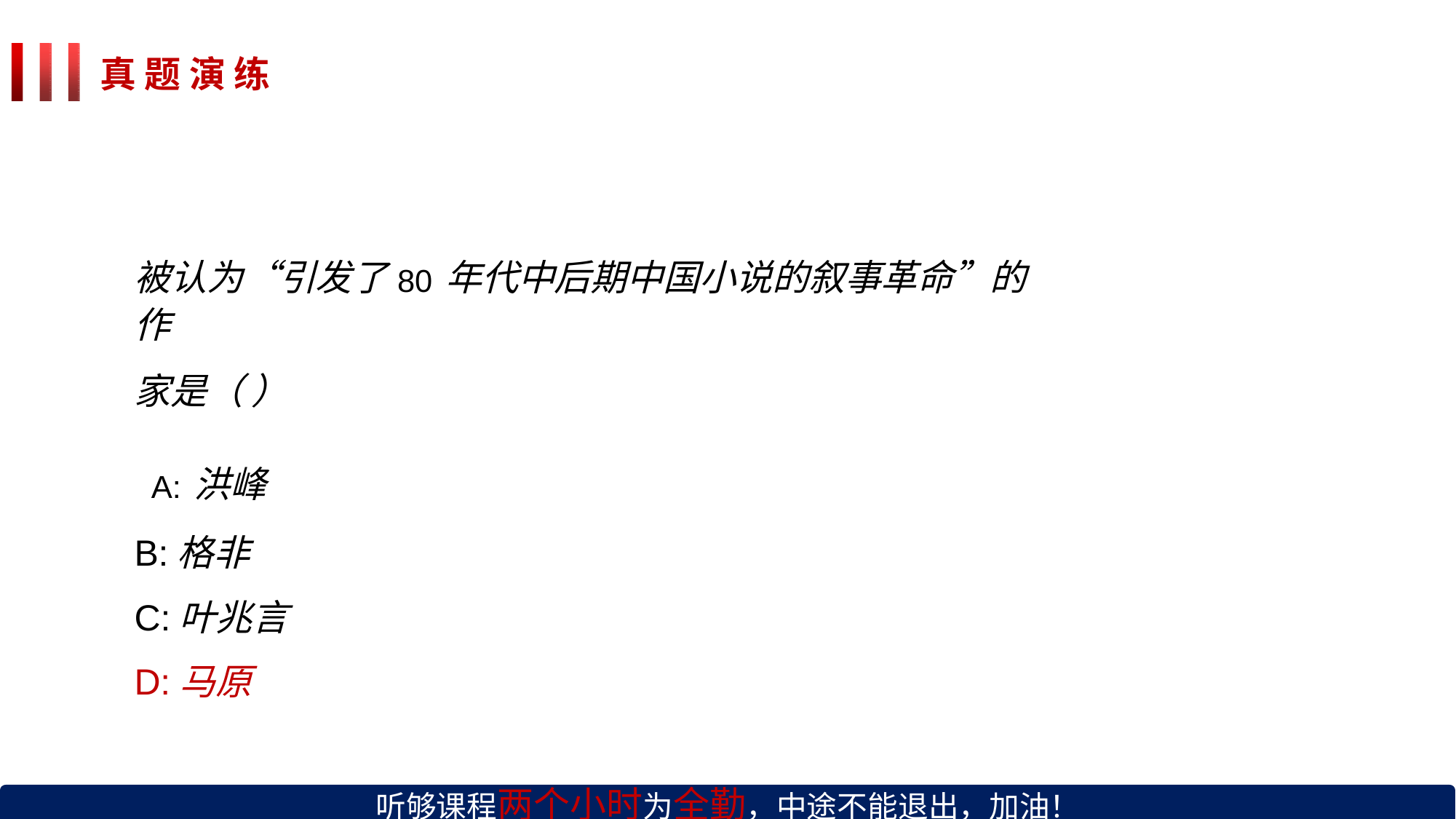

# 真 题 演 练
被认为“引发了80年代中后期中国小说的叙事革命”的作
家是（ ）  A:洪峰 B:格非 C:叶兆言 D:马原
23

听够课程两个小时为全勤，中途不能退出，加油！